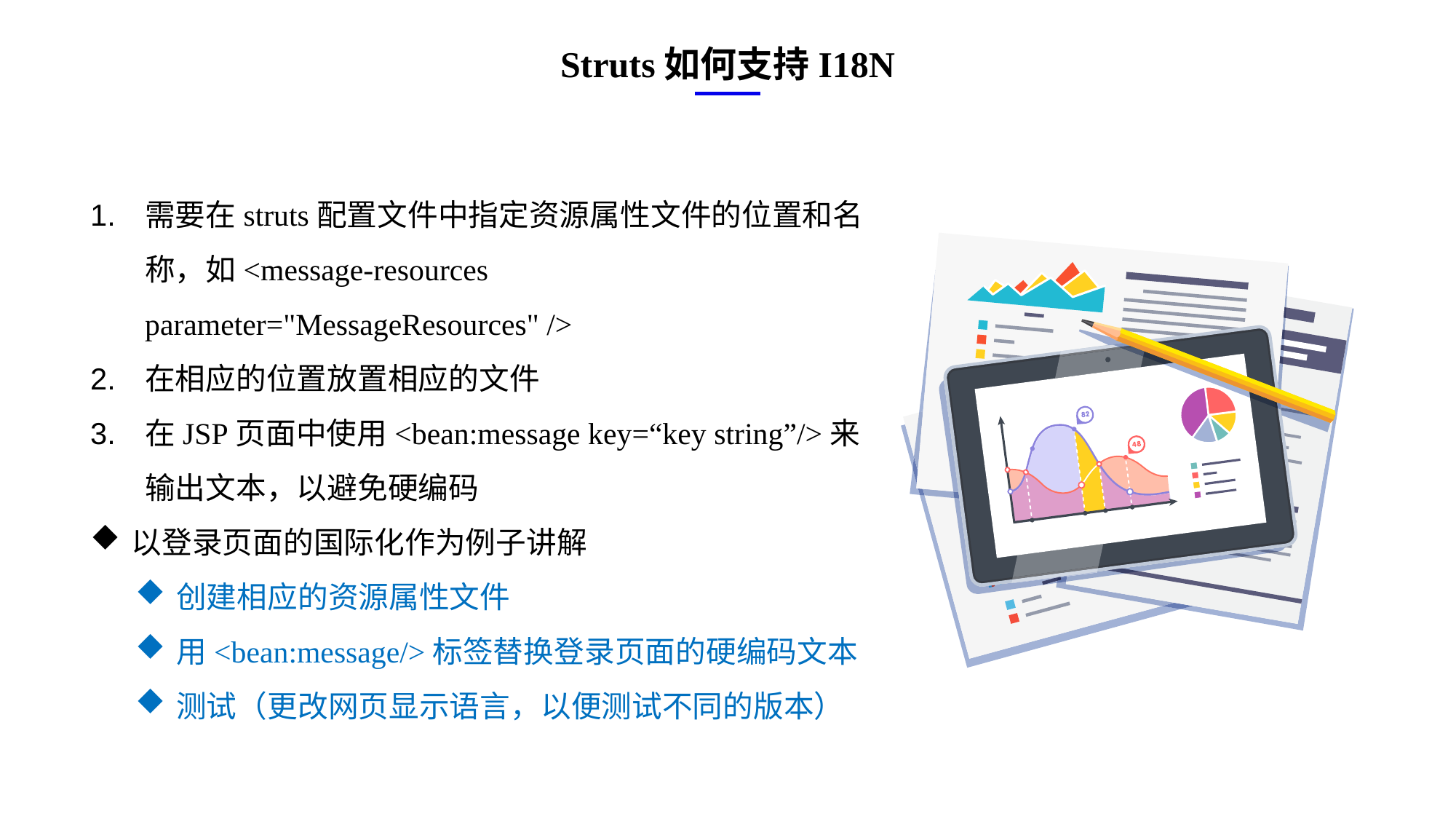

Struts如何支持I18N
需要在struts配置文件中指定资源属性文件的位置和名称，如<message-resources parameter="MessageResources" />
在相应的位置放置相应的文件
在JSP页面中使用<bean:message key=“key string”/>来输出文本，以避免硬编码
以登录页面的国际化作为例子讲解
创建相应的资源属性文件
用<bean:message/>标签替换登录页面的硬编码文本
测试（更改网页显示语言，以便测试不同的版本）
e7d195523061f1c0ae0eb3eed39d2bcef4622b2499a05fe6567B54A876BEB457BD1EB8EBE9915191D1FA2E860D28D251AB291D9CBBDD28D4BD16020FD75D8281481517FC21E86E4C931520AFA1087E92E357E3DB373CA326F6F926B1A67F681E99E875FFD293B2C32B3919AE4D43F9436862A7DD54F9346DF3662D8AB7319030EF75D53FF682DE13